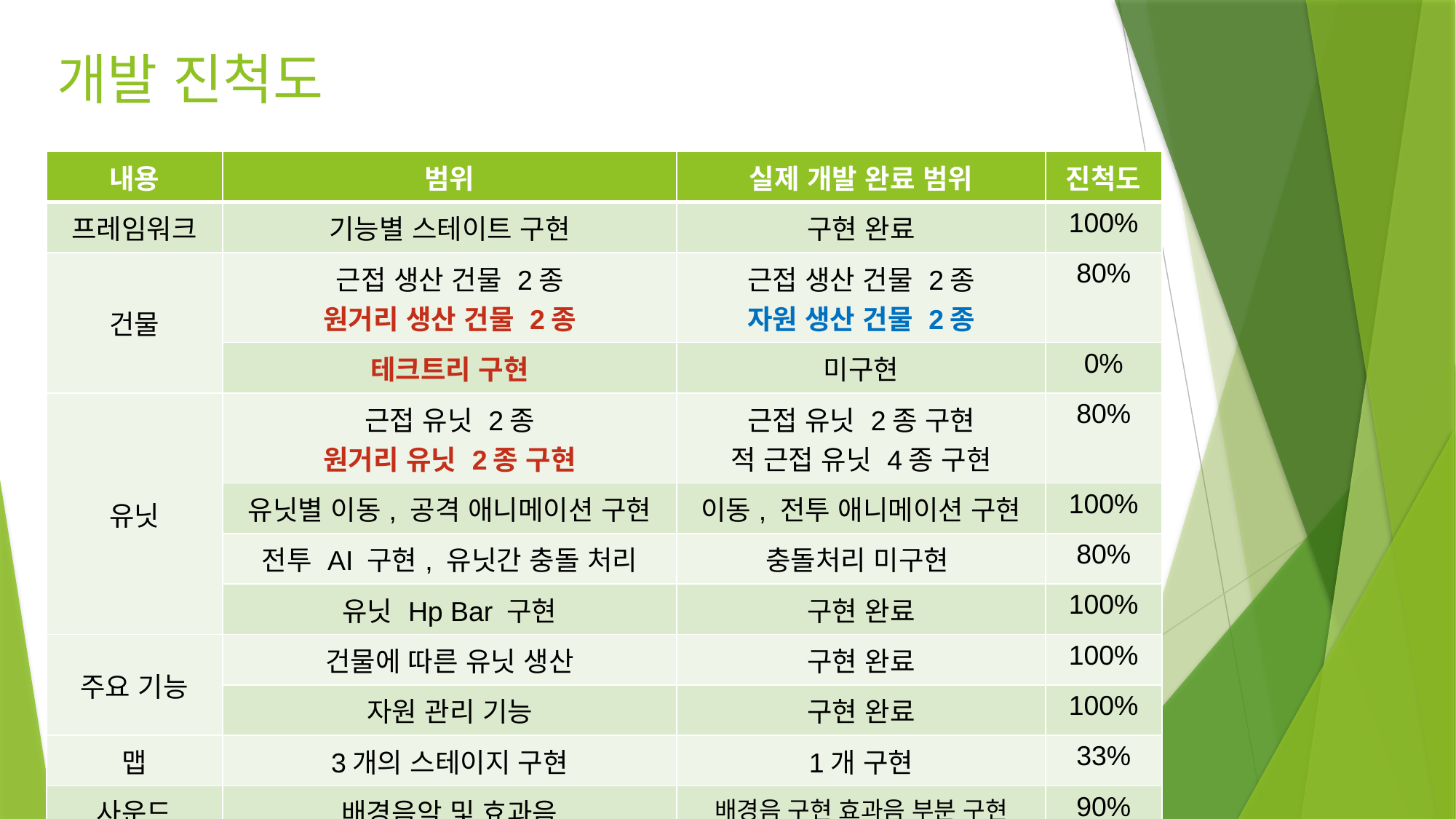

# 개발 진척도
| 내용 | 범위 | 실제 개발 완료 범위 | 진척도 |
| --- | --- | --- | --- |
| 프레임워크 | 기능별 스테이트 구현 | 구현 완료 | 100% |
| 건물 | 근접 생산 건물 2종 원거리 생산 건물 2종 | 근접 생산 건물 2종 자원 생산 건물 2종 | 80% |
|  | 테크트리 구현 | 미구현 | 0% |
| 유닛 | 근접 유닛 2종 원거리 유닛 2종 구현 | 근접 유닛 2종 구현 적 근접 유닛 4종 구현 | 80% |
|  | 유닛별 이동, 공격 애니메이션 구현 | 이동, 전투 애니메이션 구현 | 100% |
|  | 전투 AI 구현, 유닛간 충돌 처리 | 충돌처리 미구현 | 80% |
|  | 유닛 Hp Bar 구현 | 구현 완료 | 100% |
| 주요 기능 | 건물에 따른 유닛 생산 | 구현 완료 | 100% |
|  | 자원 관리 기능 | 구현 완료 | 100% |
| 맵 | 3개의 스테이지 구현 | 1개 구현 | 33% |
| 사운드 | 배경음악 및 효과음 | 배경음 구현 효과음 부분 구현 | 90% |